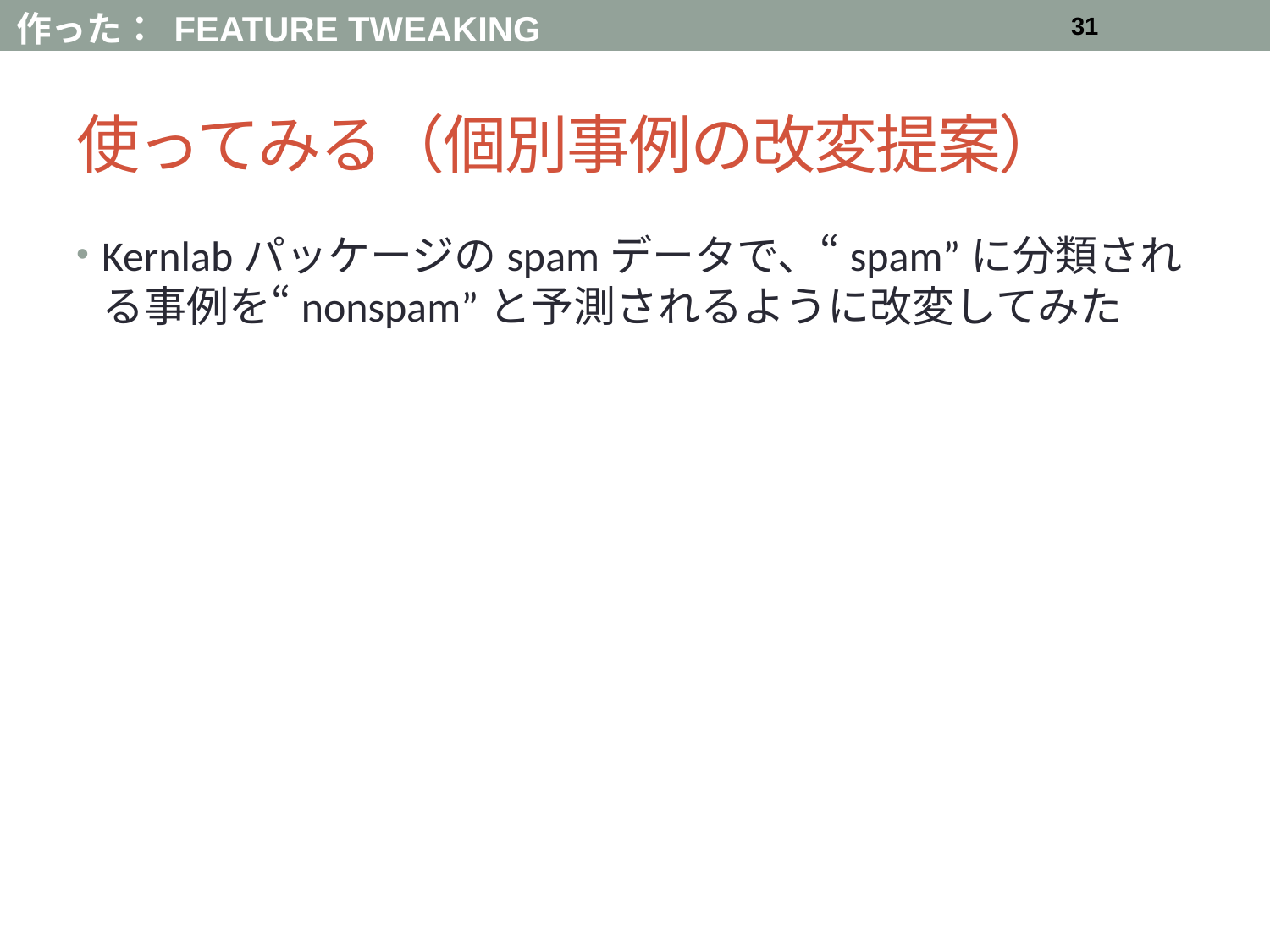

作った： FEATURE TWEAKING
31
# 使ってみる（個別事例の改変提案）
Kernlabパッケージのspamデータで、“spam”に分類される事例を“nonspam”と予測されるように改変してみた